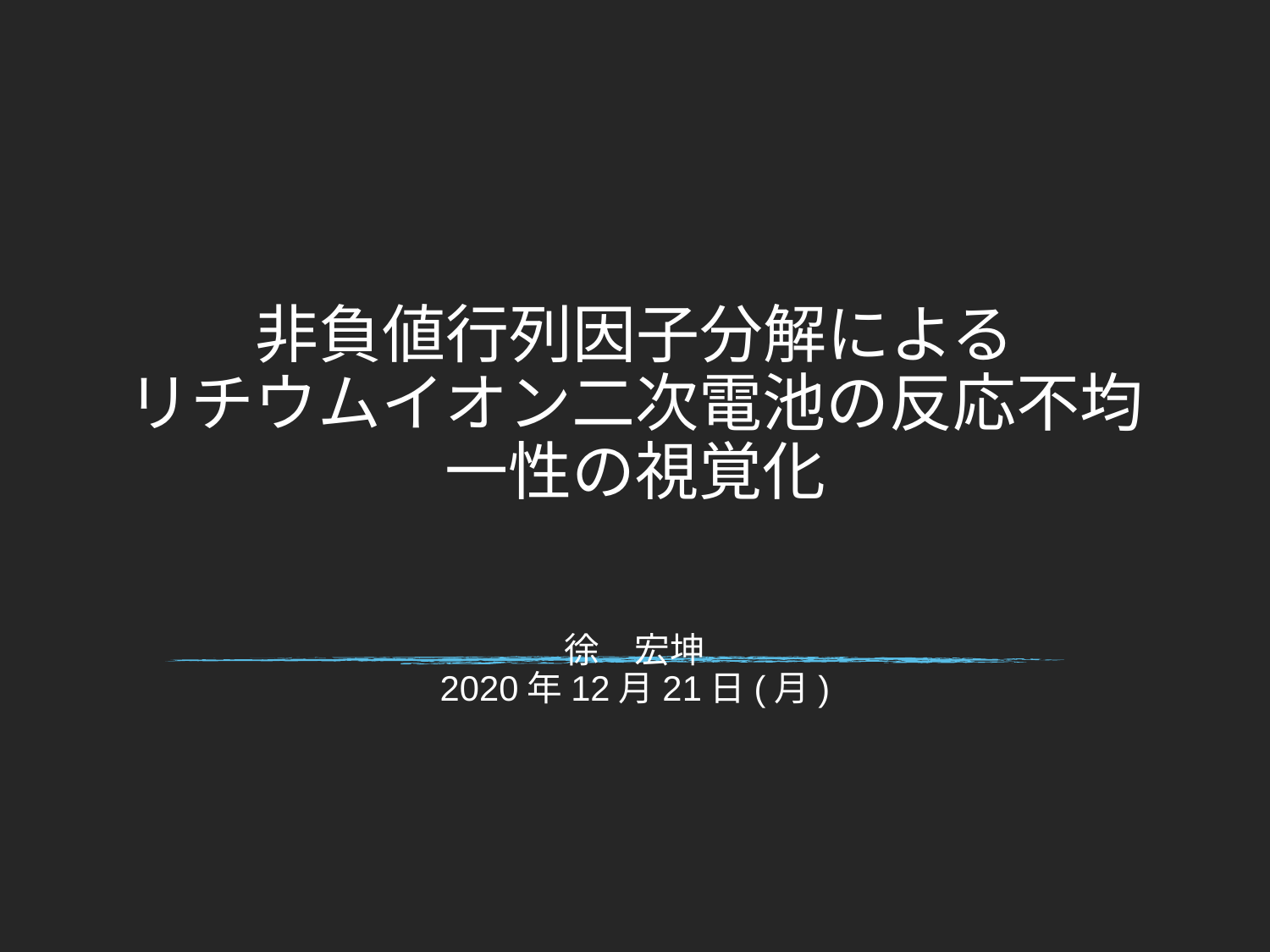

# 非負値行列因子分解による リチウムイオン二次電池の反応不均一性の視覚化
徐　宏坤
2020年12月21日(月)